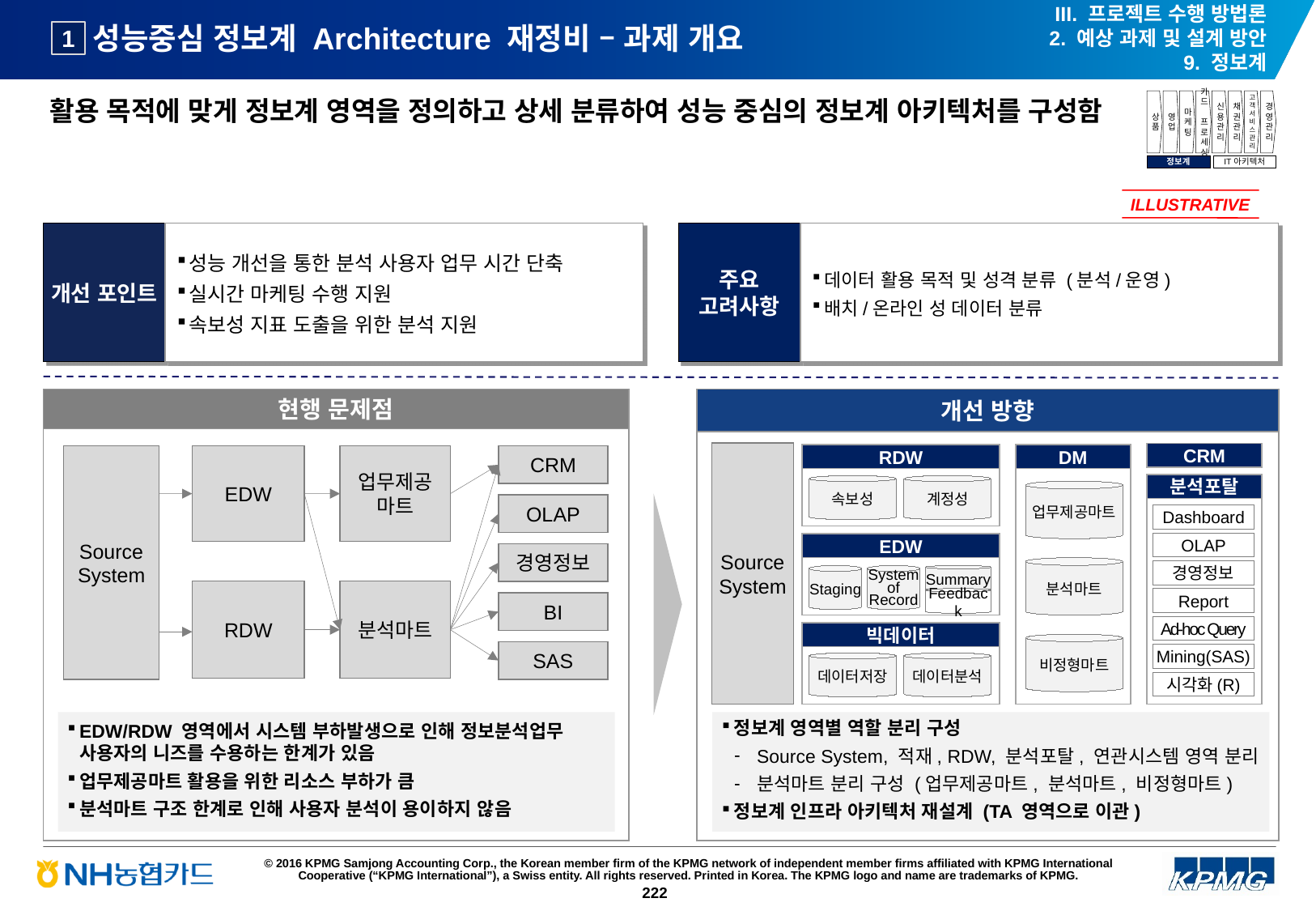

III. 프로젝트 수행 방법론
2. 예상 과제 및 설계 방안
9. 정보계
# 성능중심 정보계 Architecture 재정비 – 과제 개요
1
활용 목적에 맞게 정보계 영역을 정의하고 상세 분류하여 성능 중심의 정보계 아키텍처를 구성함
상품
영업
마케팅
카드
프로세싱
신용관리
채권관리
고객서비스관리
경영관리
정보계
IT아키텍처
ILLUSTRATIVE
개선 포인트
성능 개선을 통한 분석 사용자 업무 시간 단축
실시간 마케팅 수행 지원
속보성 지표 도출을 위한 분석 지원
주요 고려사항
데이터 활용 목적 및 성격 분류 (분석/운영)
배치/온라인 성 데이터 분류
개선 방향

현행 문제점

Source System
CRM
RDW

DM

Source System
EDW
업무제공
마트
CRM
분석포탈
속보성
계정성
업무제공마트
OLAP

Dashboard
OLAP

EDW
경영정보
분석마트
경영정보
Staging
System of Record
Summary
RDW
분석마트
Feedback
Report

BI
Ad-hoc Query

빅데이터
비정형마트
SAS
Mining(SAS)
데이터저장
데이터분석
시각화(R)
EDW/RDW 영역에서 시스템 부하발생으로 인해 정보분석업무 사용자의 니즈를 수용하는 한계가 있음
업무제공마트 활용을 위한 리소스 부하가 큼
분석마트 구조 한계로 인해 사용자 분석이 용이하지 않음
정보계 영역별 역할 분리 구성
Source System, 적재, RDW, 분석포탈, 연관시스템 영역 분리
분석마트 분리 구성 (업무제공마트, 분석마트, 비정형마트)
정보계 인프라 아키텍처 재설계 (TA 영역으로 이관)